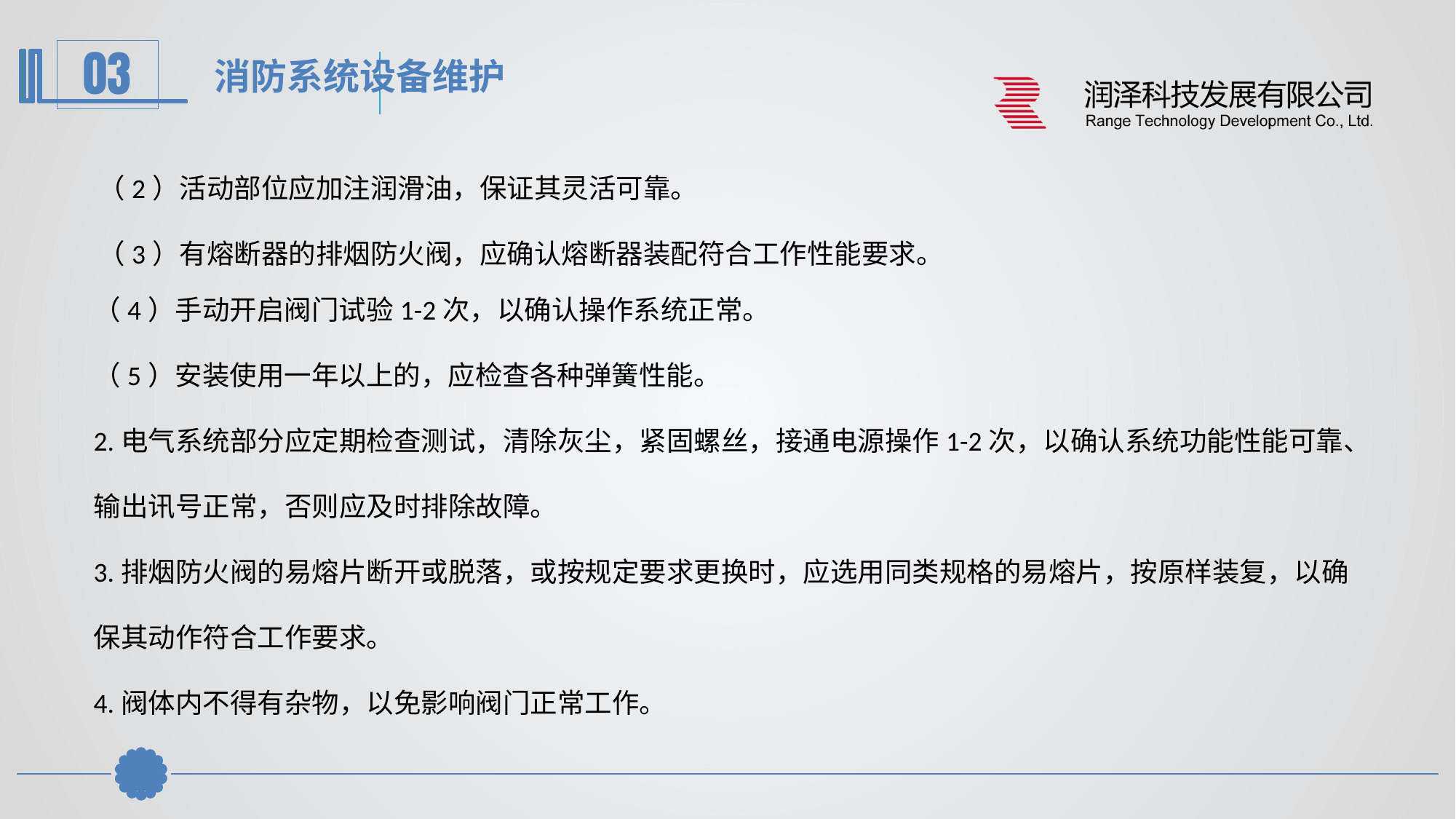

消防系统设备维护
（2）活动部位应加注润滑油，保证其灵活可靠。
（3）有熔断器的排烟防火阀，应确认熔断器装配符合工作性能要求。

（4）手动开启阀门试验1-2次，以确认操作系统正常。
（5）安装使用一年以上的，应检查各种弹簧性能。
2.电气系统部分应定期检查测试，清除灰尘，紧固螺丝，接通电源操作1-2次，以确认系统功能性能可靠、输出讯号正常，否则应及时排除故障。
3.排烟防火阀的易熔片断开或脱落，或按规定要求更换时，应选用同类规格的易熔片，按原样装复，以确保其动作符合工作要求。
4.阀体内不得有杂物，以免影响阀门正常工作。
44